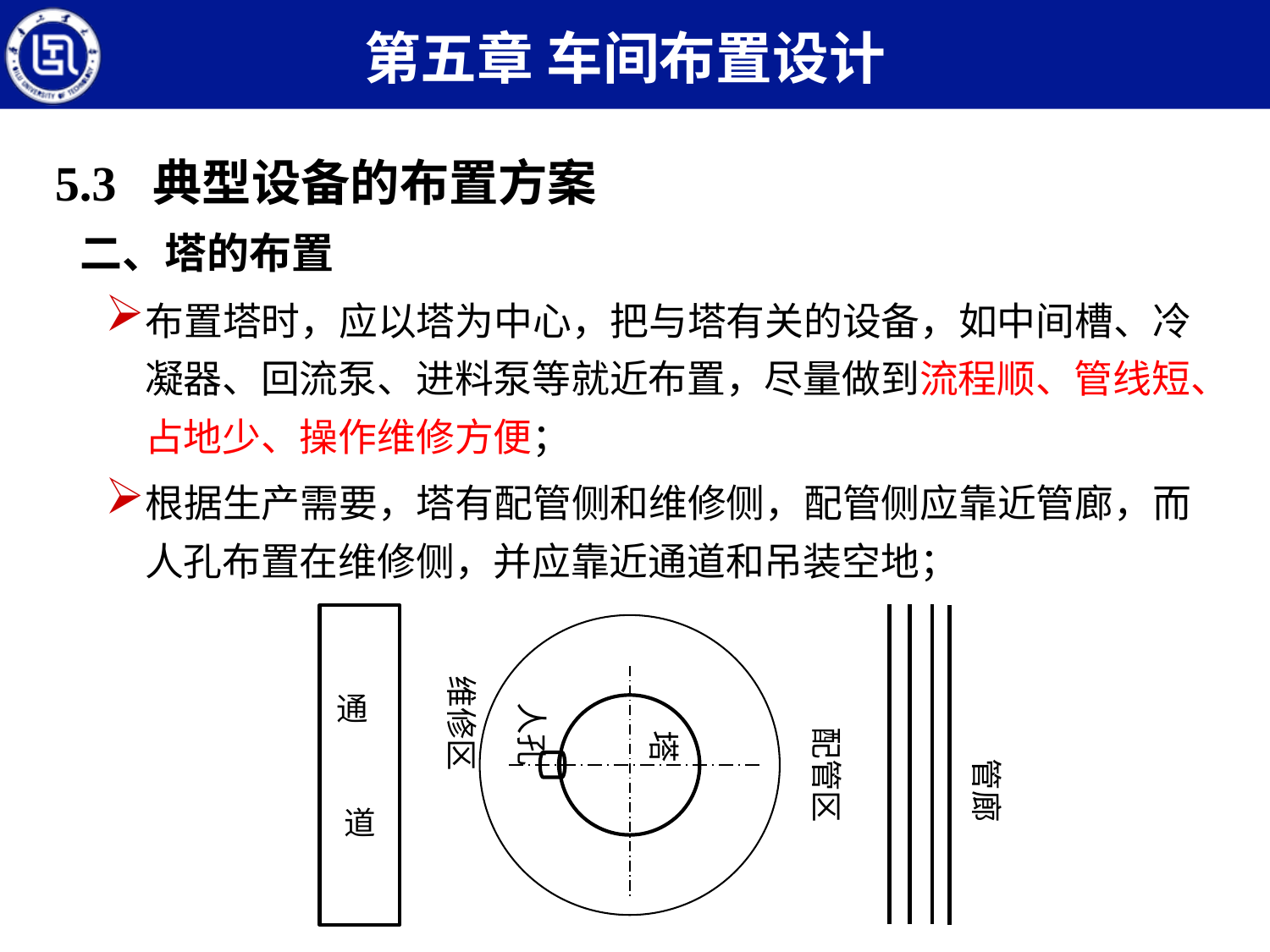

第五章 车间布置设计
5.3  典型设备的布置方案
二、塔的布置
布置塔时，应以塔为中心，把与塔有关的设备，如中间槽、冷凝器、回流泵、进料泵等就近布置，尽量做到流程顺、管线短、占地少、操作维修方便；
根据生产需要，塔有配管侧和维修侧，配管侧应靠近管廊，而人孔布置在维修侧，并应靠近通道和吊装空地；
通

道

维修区
人孔

配管区
塔
管廊